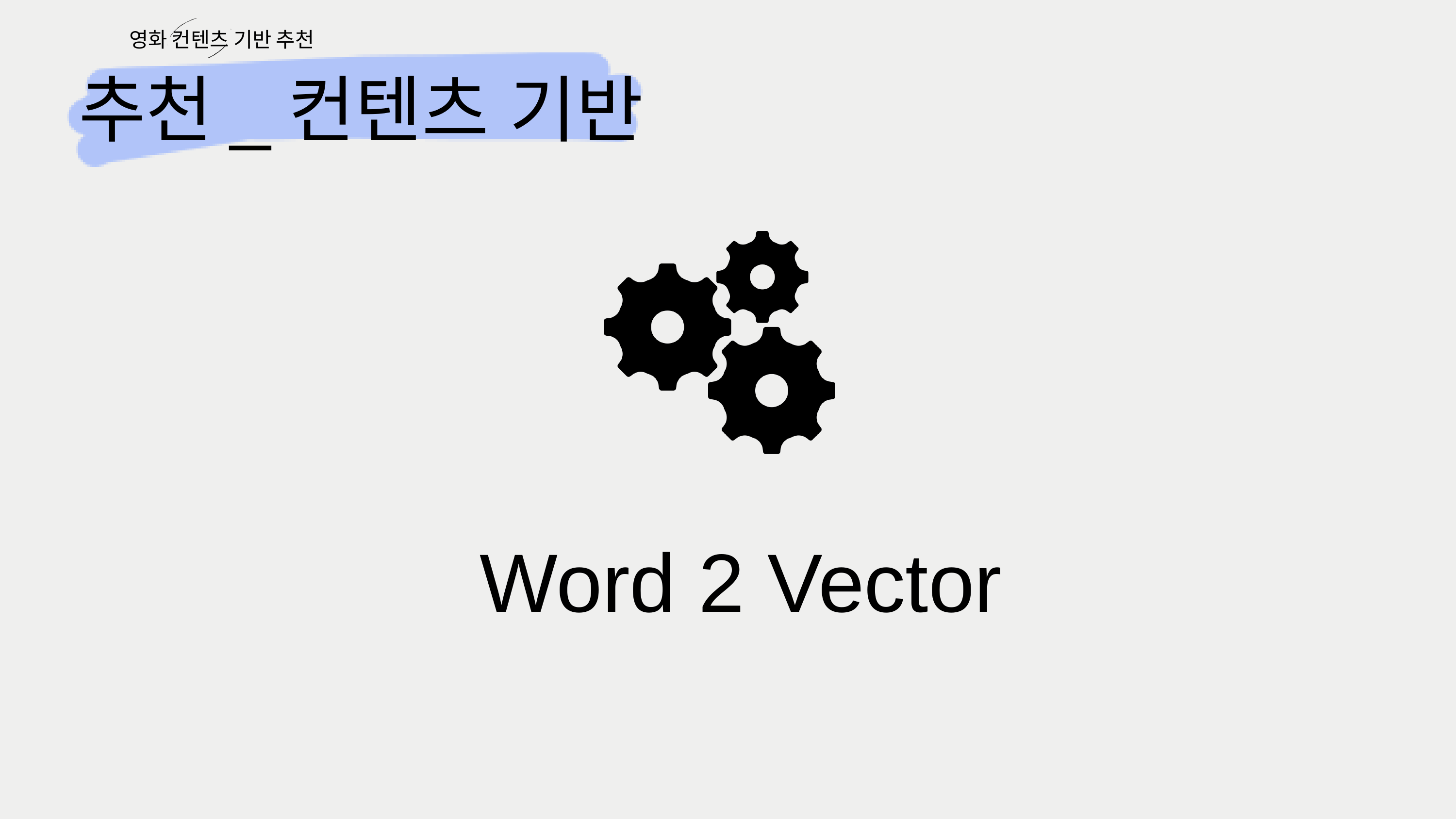

영화 컨텐츠 기반 추천

추천_컨텐츠 기반

Word 2 Vector